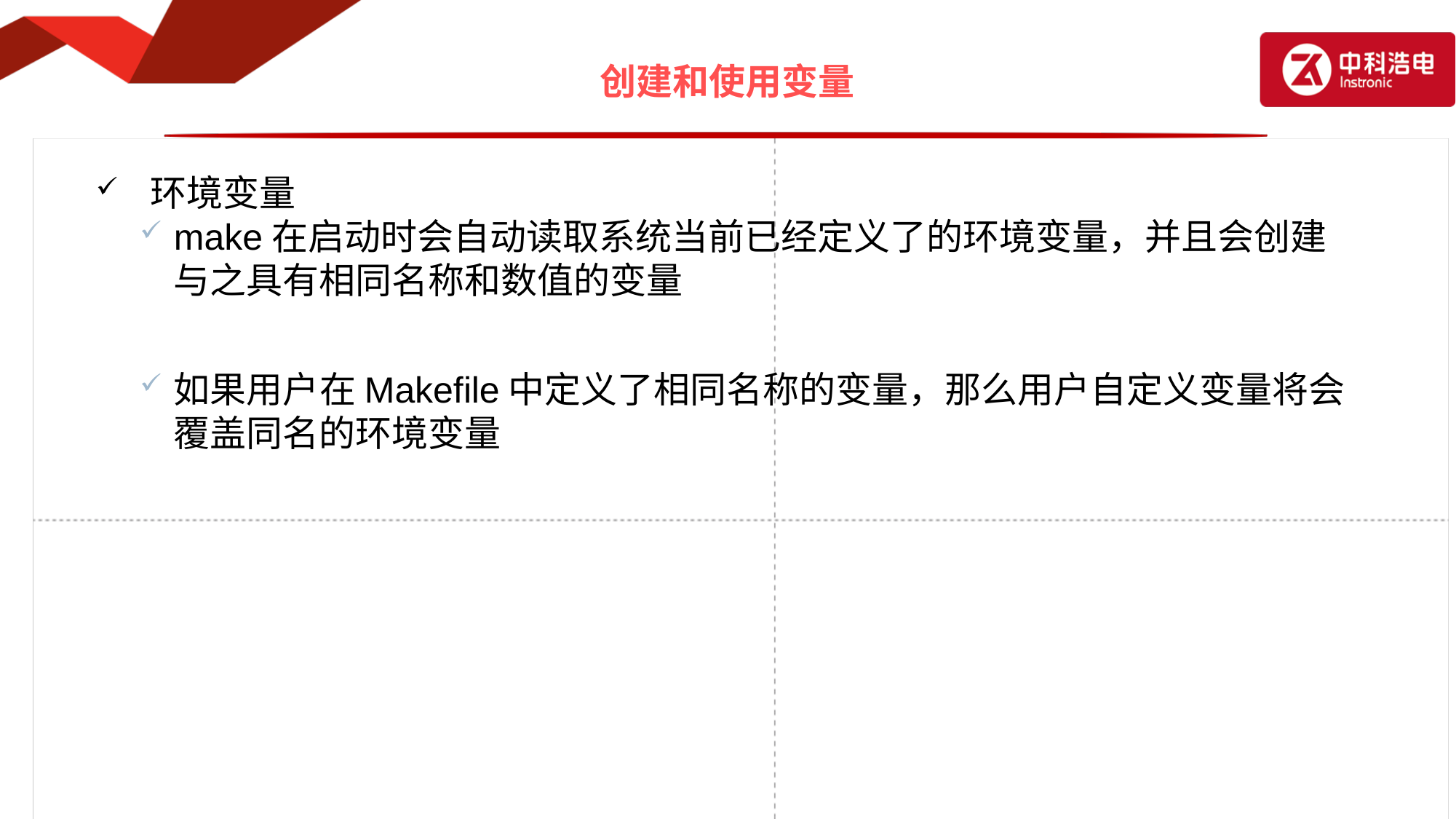

# 创建和使用变量
环境变量
make在启动时会自动读取系统当前已经定义了的环境变量，并且会创建与之具有相同名称和数值的变量

如果用户在Makefile中定义了相同名称的变量，那么用户自定义变量将会覆盖同名的环境变量